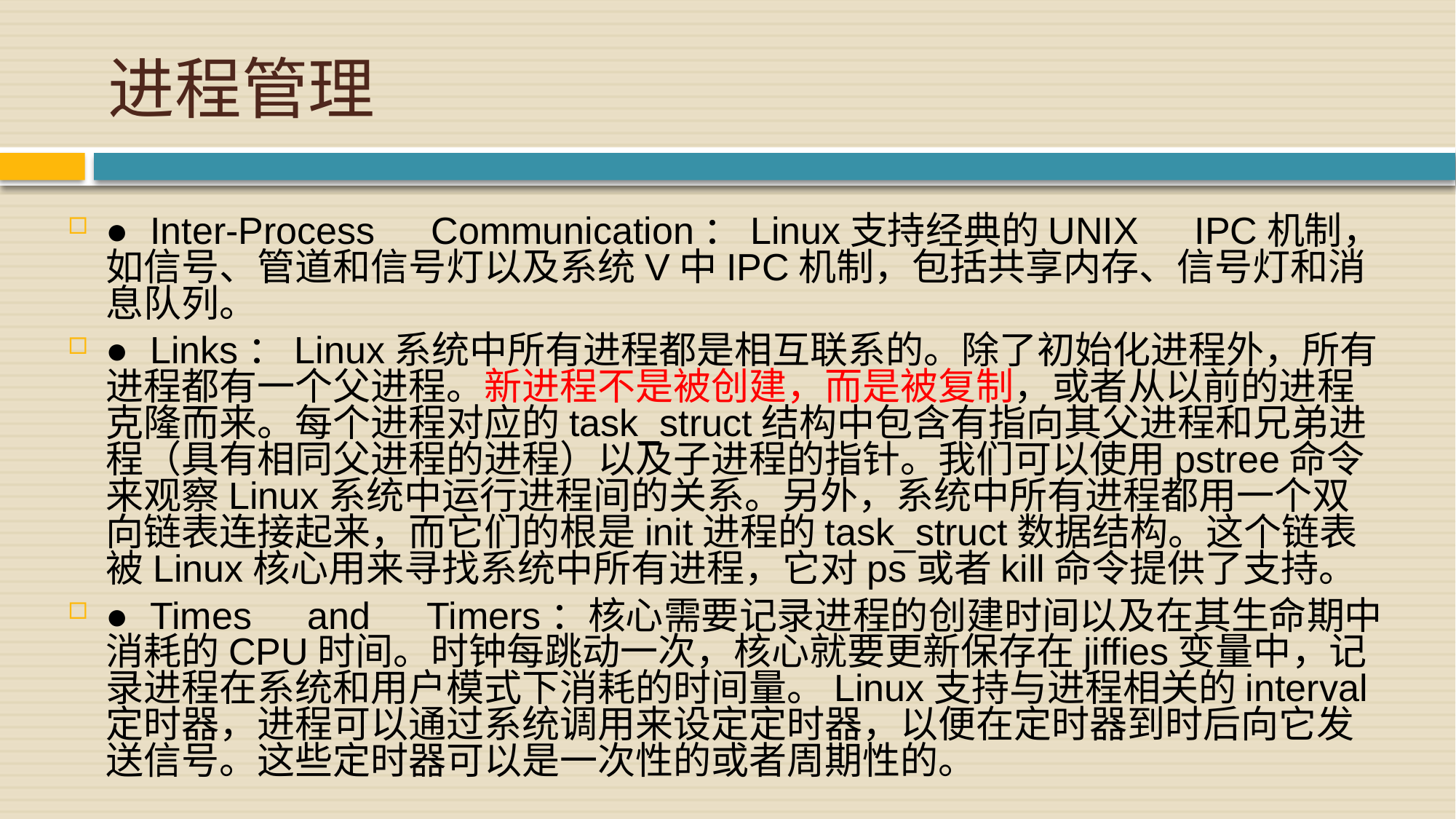

# 进程管理

●  Inter-Process　Communication：Linux支持经典的UNIX　IPC机制，如信号、管道和信号灯以及系统V中IPC机制，包括共享内存、信号灯和消息队列。
●  Links：Linux系统中所有进程都是相互联系的。除了初始化进程外，所有进程都有一个父进程。新进程不是被创建，而是被复制，或者从以前的进程克隆而来。每个进程对应的task_struct结构中包含有指向其父进程和兄弟进程（具有相同父进程的进程）以及子进程的指针。我们可以使用pstree命令来观察Linux系统中运行进程间的关系。另外，系统中所有进程都用一个双向链表连接起来，而它们的根是init进程的task_struct数据结构。这个链表被Linux核心用来寻找系统中所有进程，它对ps或者kill命令提供了支持。
●  Times　and　Timers：核心需要记录进程的创建时间以及在其生命期中消耗的CPU时间。时钟每跳动一次，核心就要更新保存在jiffies变量中，记录进程在系统和用户模式下消耗的时间量。Linux支持与进程相关的interval定时器，进程可以通过系统调用来设定定时器，以便在定时器到时后向它发送信号。这些定时器可以是一次性的或者周期性的。